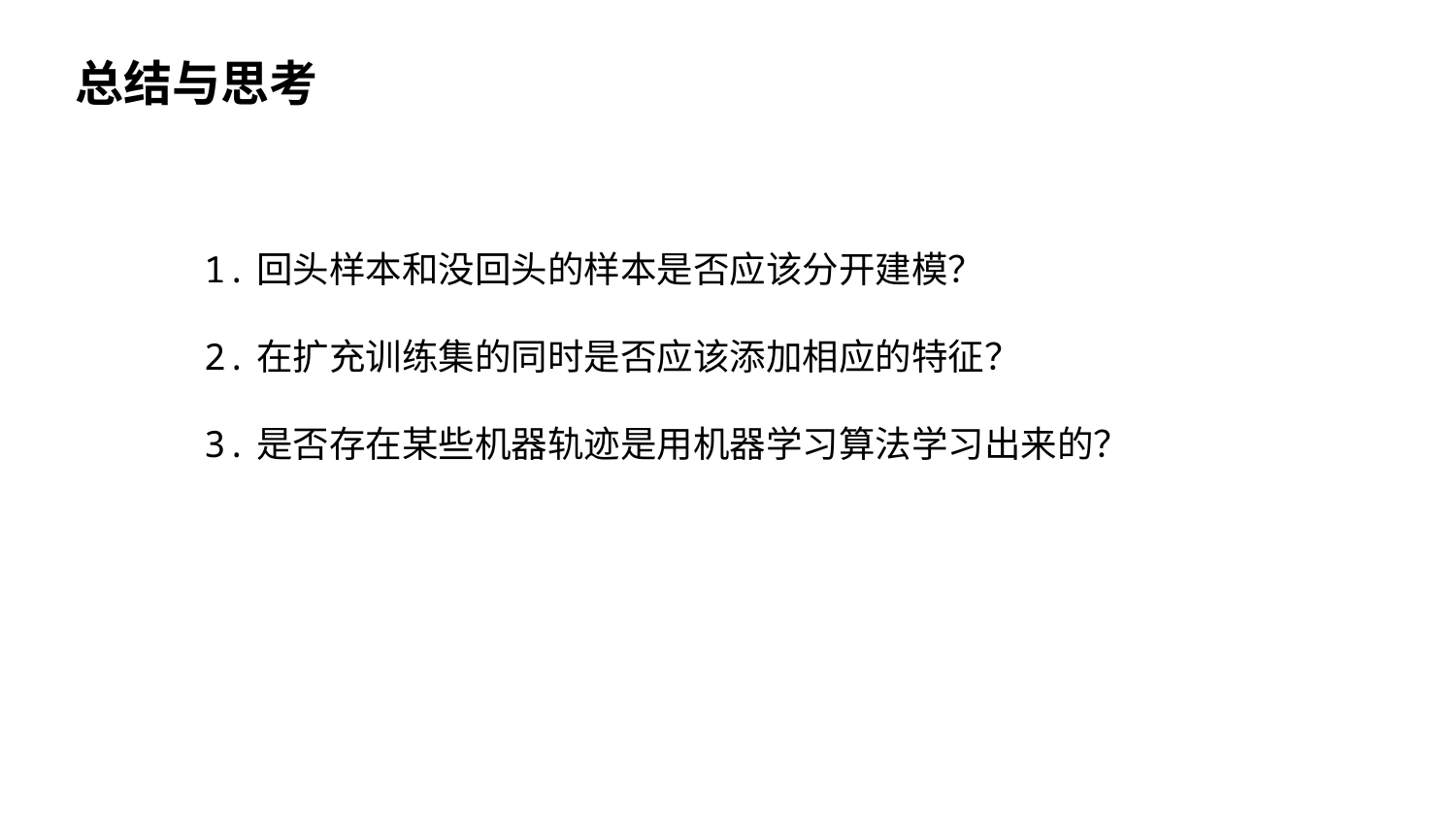

总结与思考
1.回头样本和没回头的样本是否应该分开建模？

2.在扩充训练集的同时是否应该添加相应的特征？

3.是否存在某些机器轨迹是用机器学习算法学习出来的？